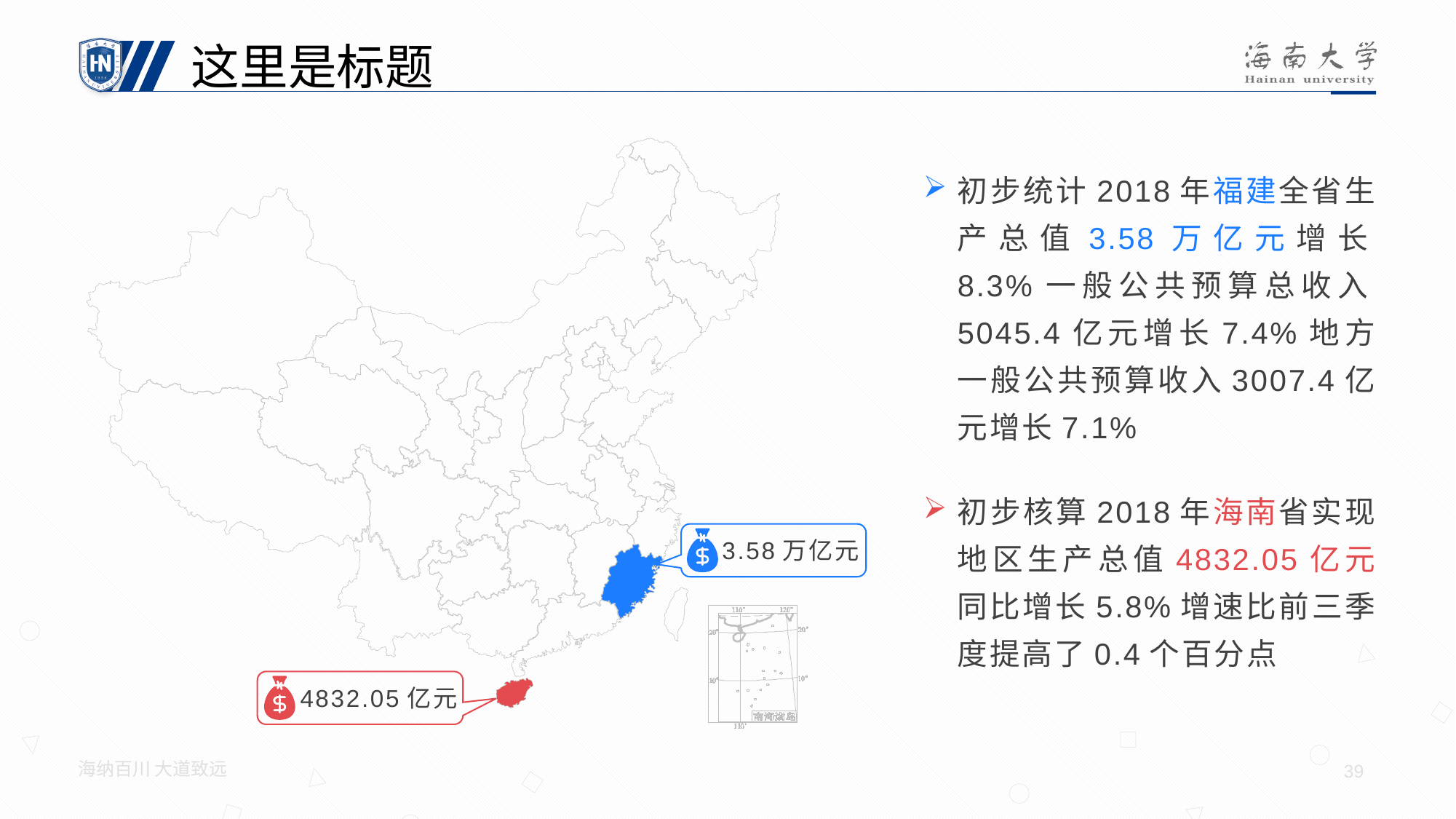

这里是标题

初步统计2018年福建全省生产总值3.58万亿元增长8.3%一般公共预算总收入5045.4亿元增长7.4%地方一般公共预算收入3007.4亿元增长7.1%
初步核算2018年海南省实现地区生产总值4832.05亿元同比增长5.8%增速比前三季度提高了0.4个百分点

3.58万亿元

4832.05亿元
海纳百川 大道致远
39